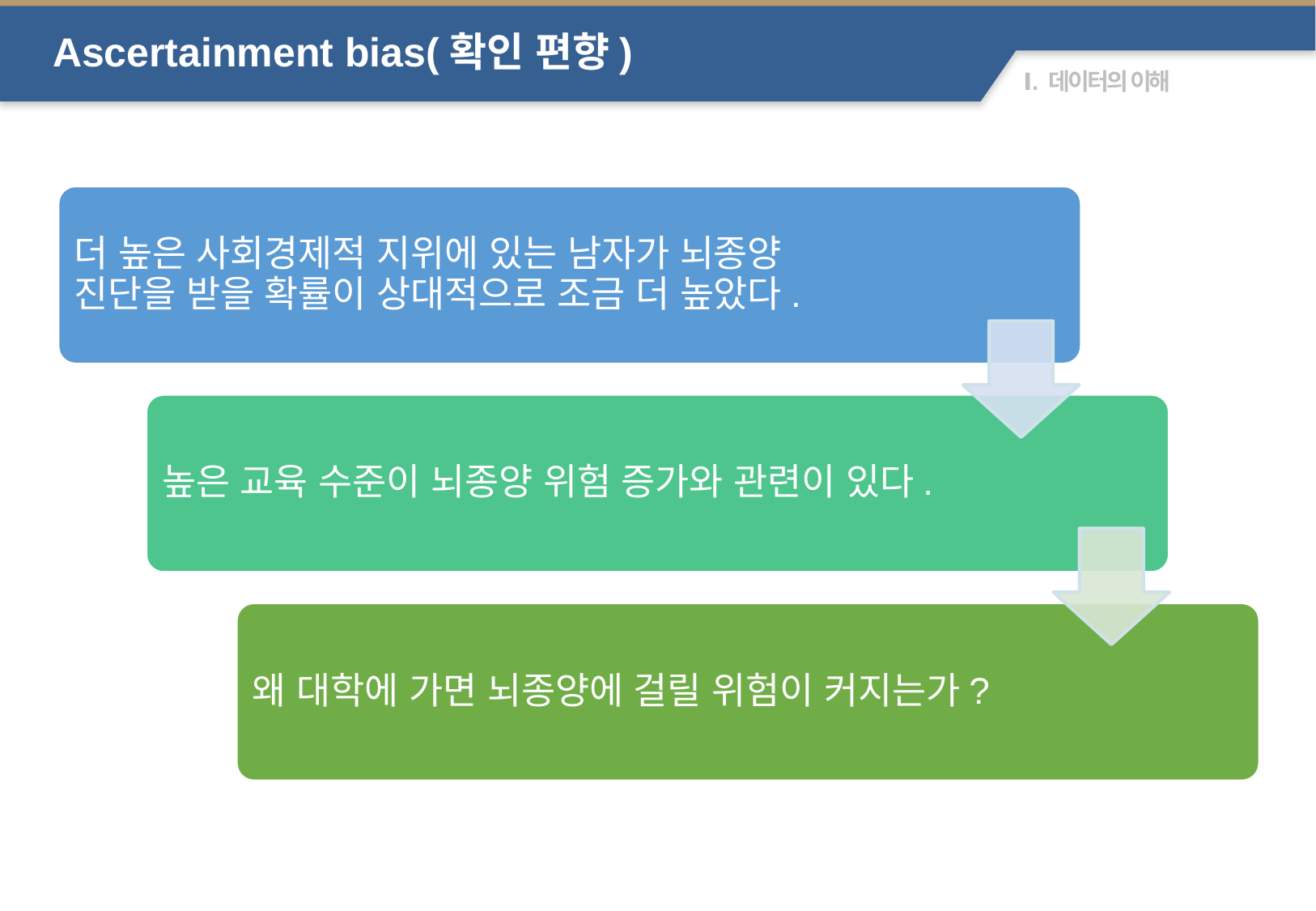

Ascertainment bias(확인 편향)
더 높은 사회경제적 지위에 있는 남자가 뇌종양 진단을 받을 확률이 상대적으로 조금 더 높았다.

높은 교육 수준이 뇌종양 위험 증가와 관련이 있다.

왜 대학에 가면 뇌종양에 걸릴 위험이 커지는가?